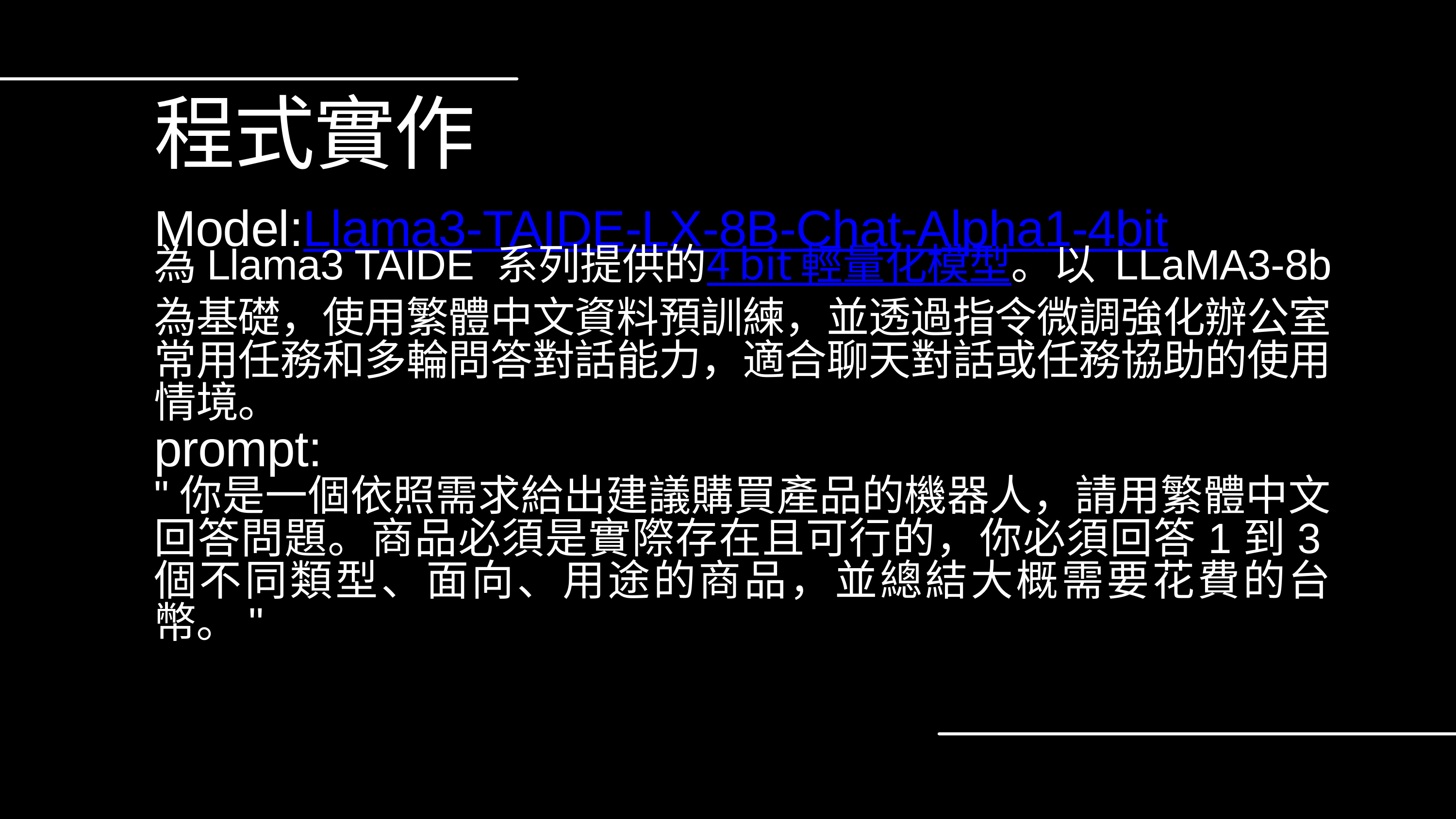

程式實作
Model:Llama3-TAIDE-LX-8B-Chat-Alpha1-4bit
為Llama3 TAIDE 系列提供的4 bit 輕量化模型。以 LLaMA3-8b 為基礎，使用繁體中文資料預訓練，並透過指令微調強化辦公室常用任務和多輪問答對話能力，適合聊天對話或任務協助的使用情境。
prompt:
"你是一個依照需求給出建議購買產品的機器人，請用繁體中文回答問題。商品必須是實際存在且可行的，你必須回答1到3個不同類型、面向、用途的商品，並總結大概需要花費的台幣。"